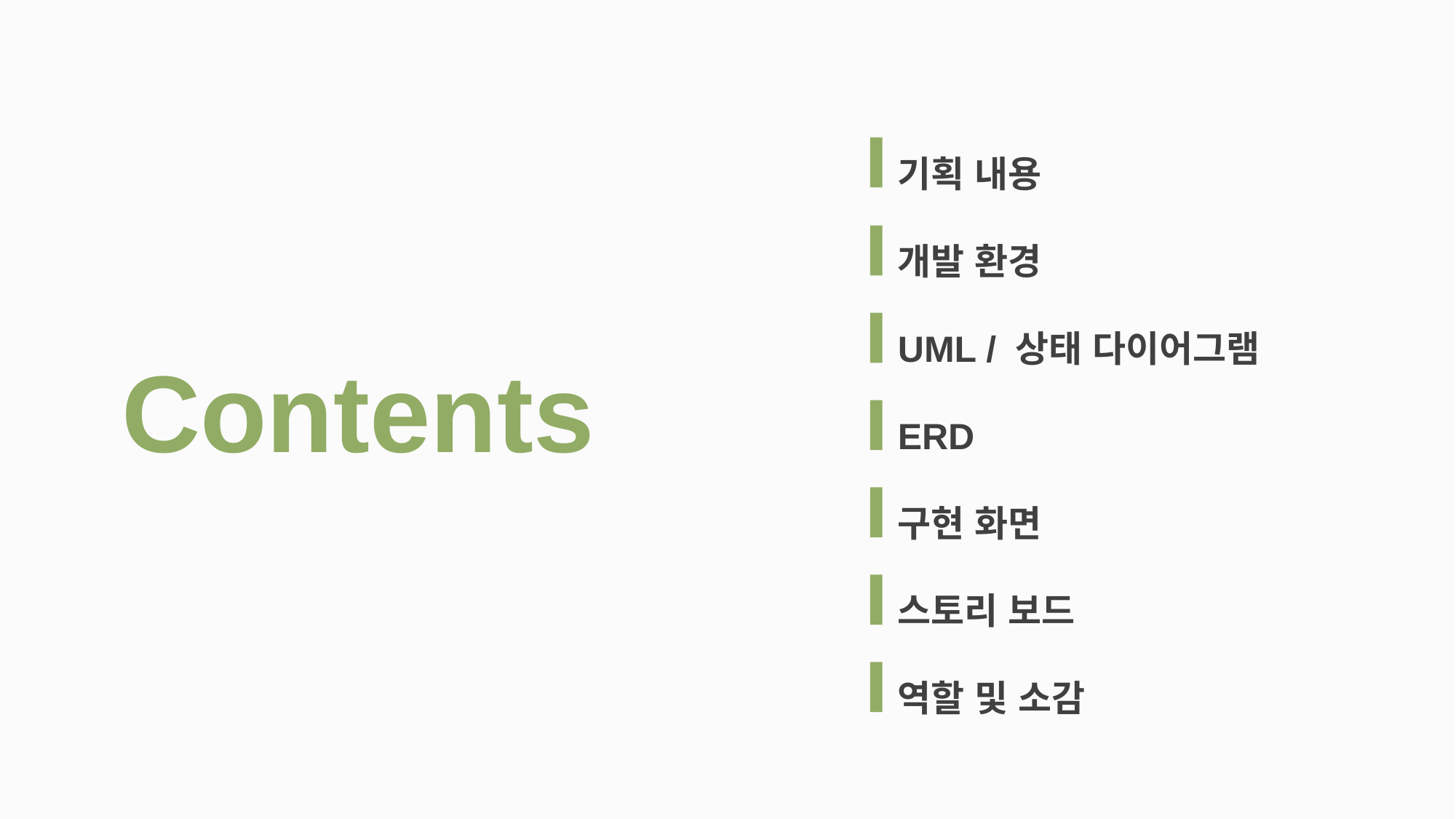

기획 내용
개발 환경
UML / 상태 다이어그램
ERD
구현 화면
스토리 보드
역할 및 소감

Contents